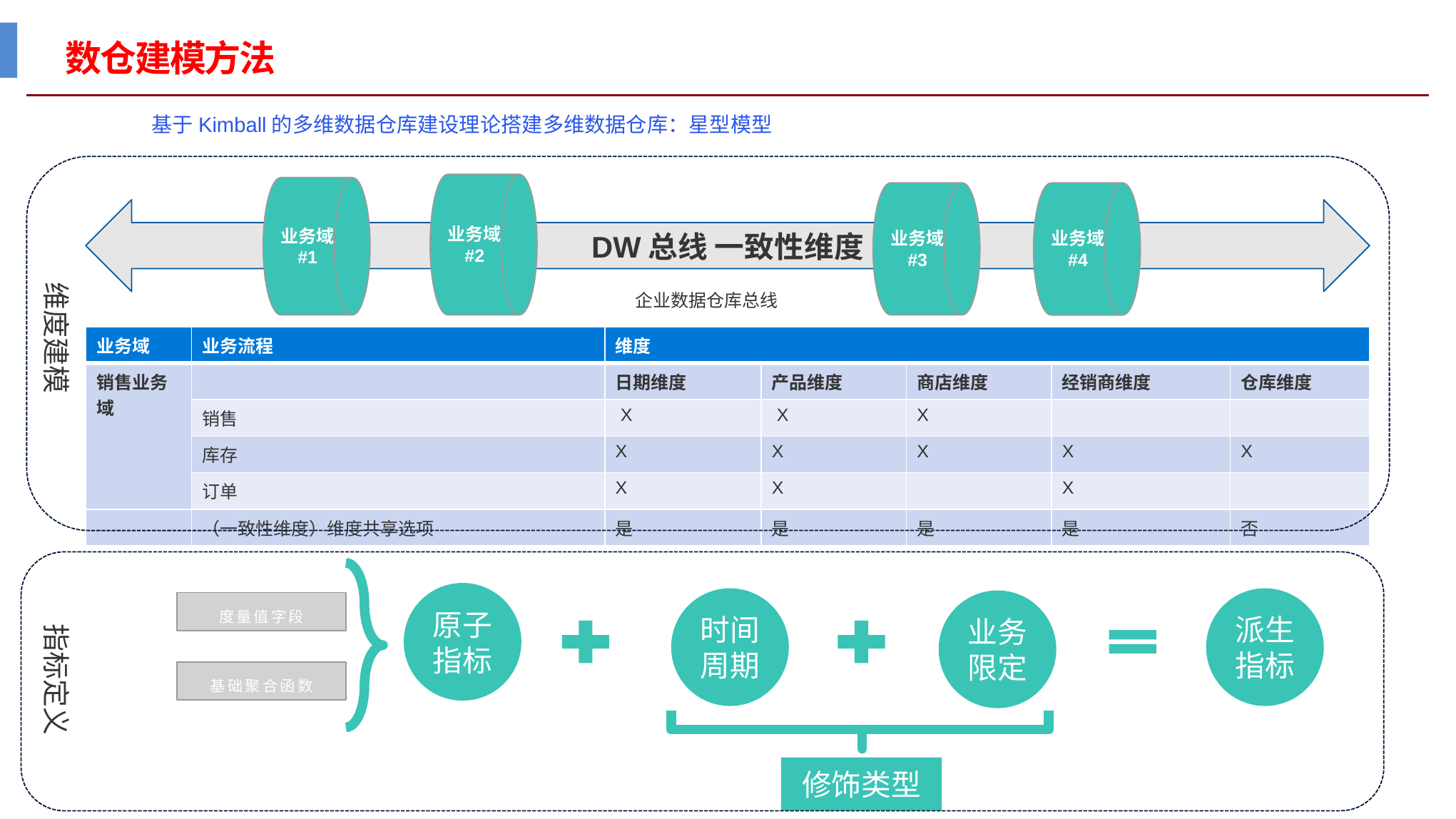

# 数仓建模方法

基于Kimball的多维数据仓库建设理论搭建多维数据仓库：星型模型

业务域#2
业务域#1
业务域#3
业务域#4
DW总线 一致性维度
企业数据仓库总线
维度建模
| 业务域 | 业务流程 | 维度 |  |  |  |  |
| --- | --- | --- | --- | --- | --- | --- |
| 销售业务域 |  | 日期维度 | 产品维度 | 商店维度 | 经销商维度 | 仓库维度 |
|  | 销售 | X | X | X |  |  |
|  | 库存 | X | X | X | X | X |
|  | 订单 | X | X |  | X |  |
|  | （一致性维度）维度共享选项 | 是 | 是 | 是 | 是 | 否 |

原子指标
时间周期
派生指标
业务限定
度量值字段

指标定义
基础聚合函数
修饰类型